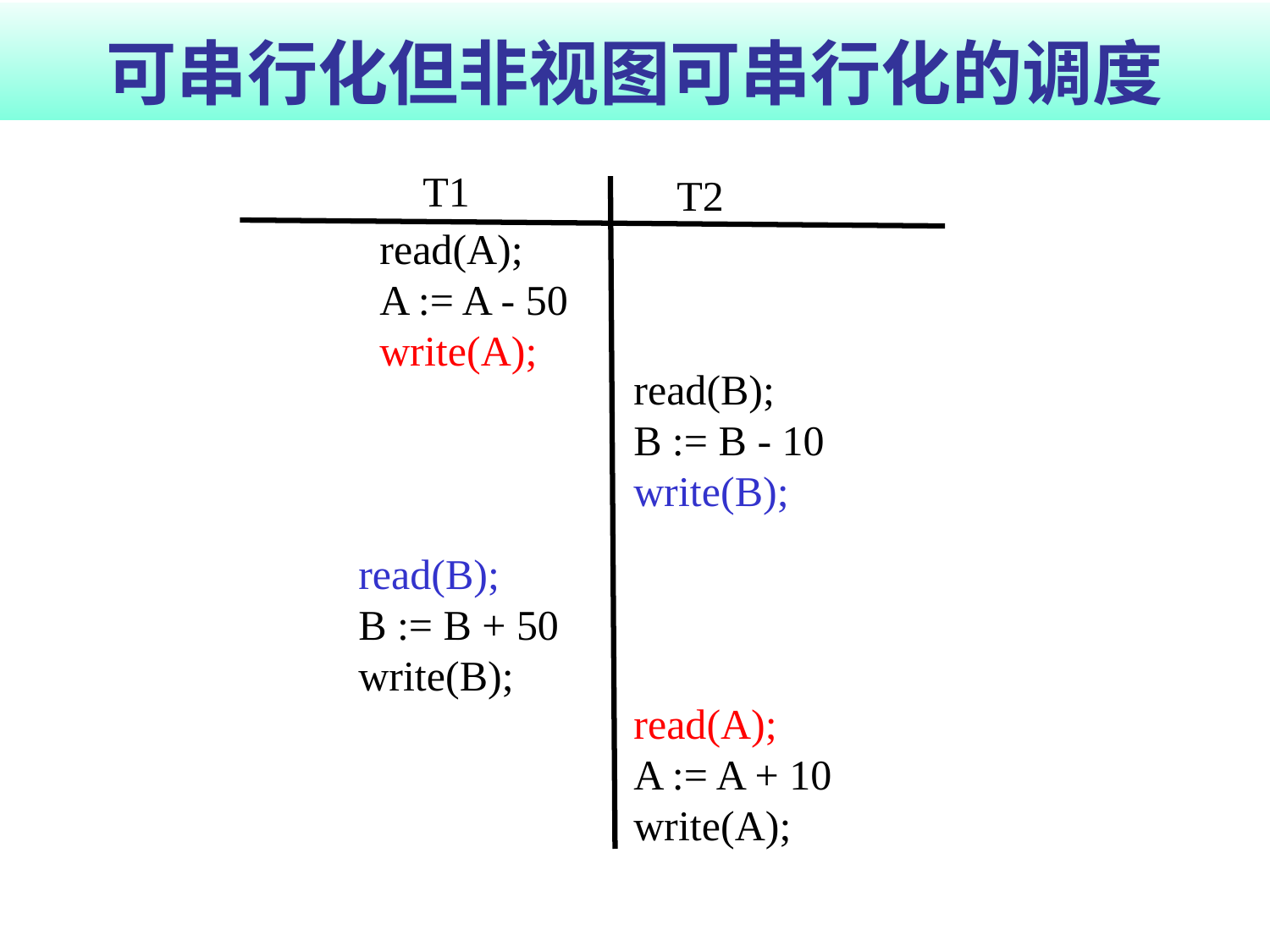

# 可串行化但非视图可串行化的调度
T1
T2

read(A);
A := A - 50
write(A);

read(B);
B := B - 10
write(B);
read(B);
B := B + 50
write(B);
read(A);
A := A + 10
write(A);